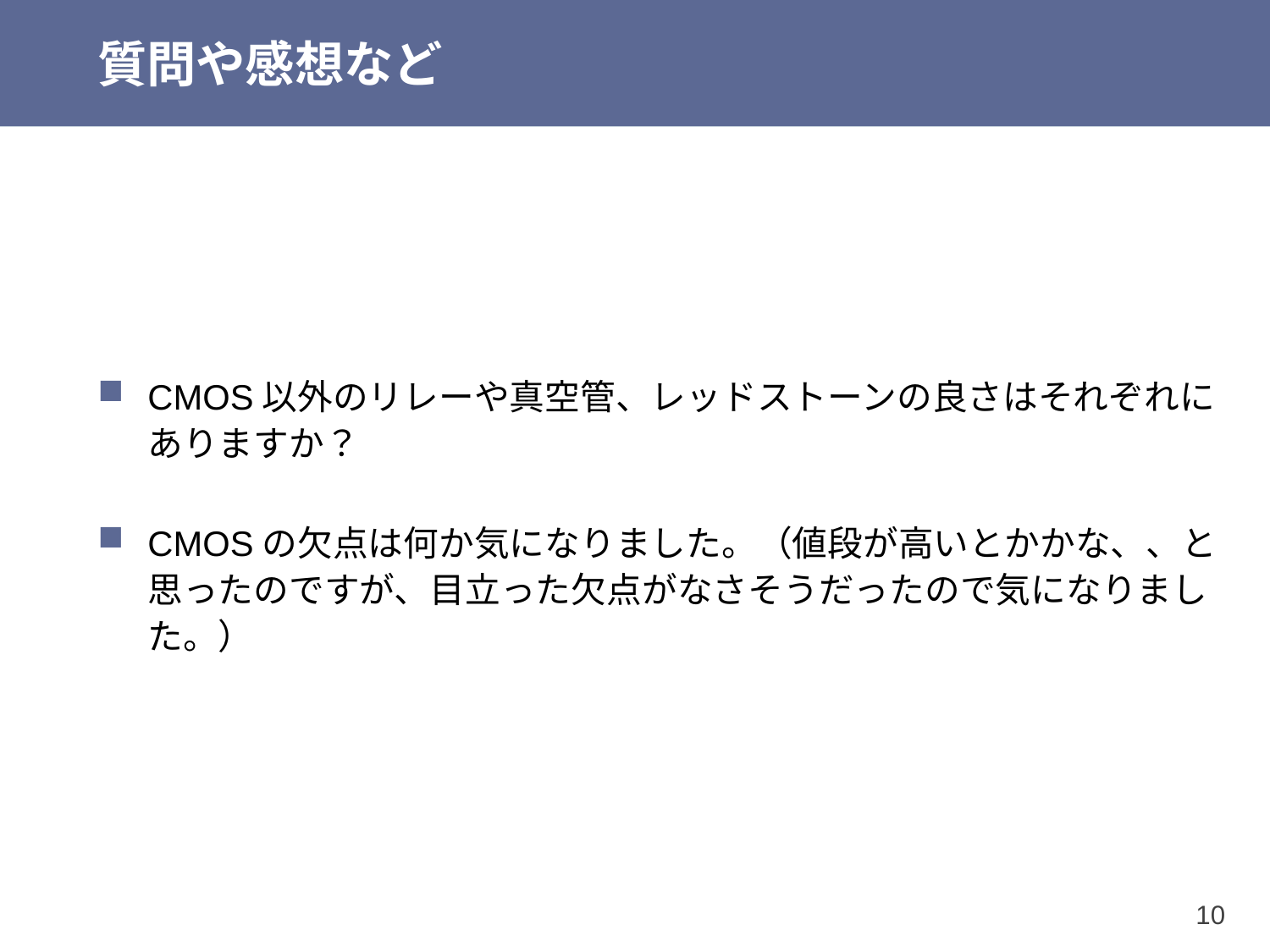

# 質問や感想など
CMOS以外のリレーや真空管、レッドストーンの良さはそれぞれにありますか？
CMOSの欠点は何か気になりました。（値段が高いとかかな、、と思ったのですが、目立った欠点がなさそうだったので気になりました。）